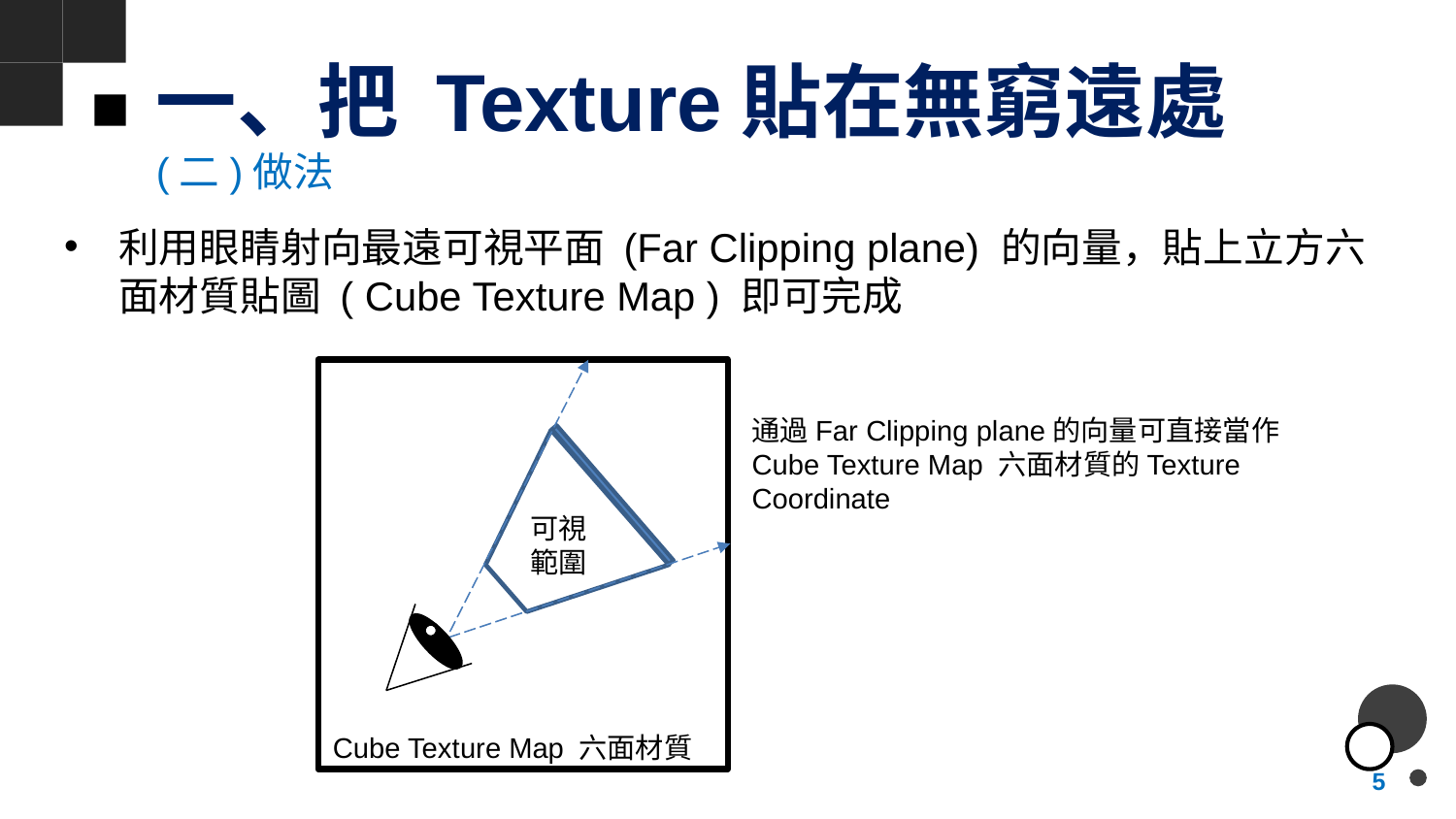

# 一、把 Texture貼在無窮遠處
(二)做法
利用眼睛射向最遠可視平面 (Far Clipping plane) 的向量，貼上立方六面材質貼圖 ( Cube Texture Map ) 即可完成

通過Far Clipping plane的向量可直接當作
Cube Texture Map 六面材質的Texture Coordinate

可視範圍

Cube Texture Map 六面材質

5